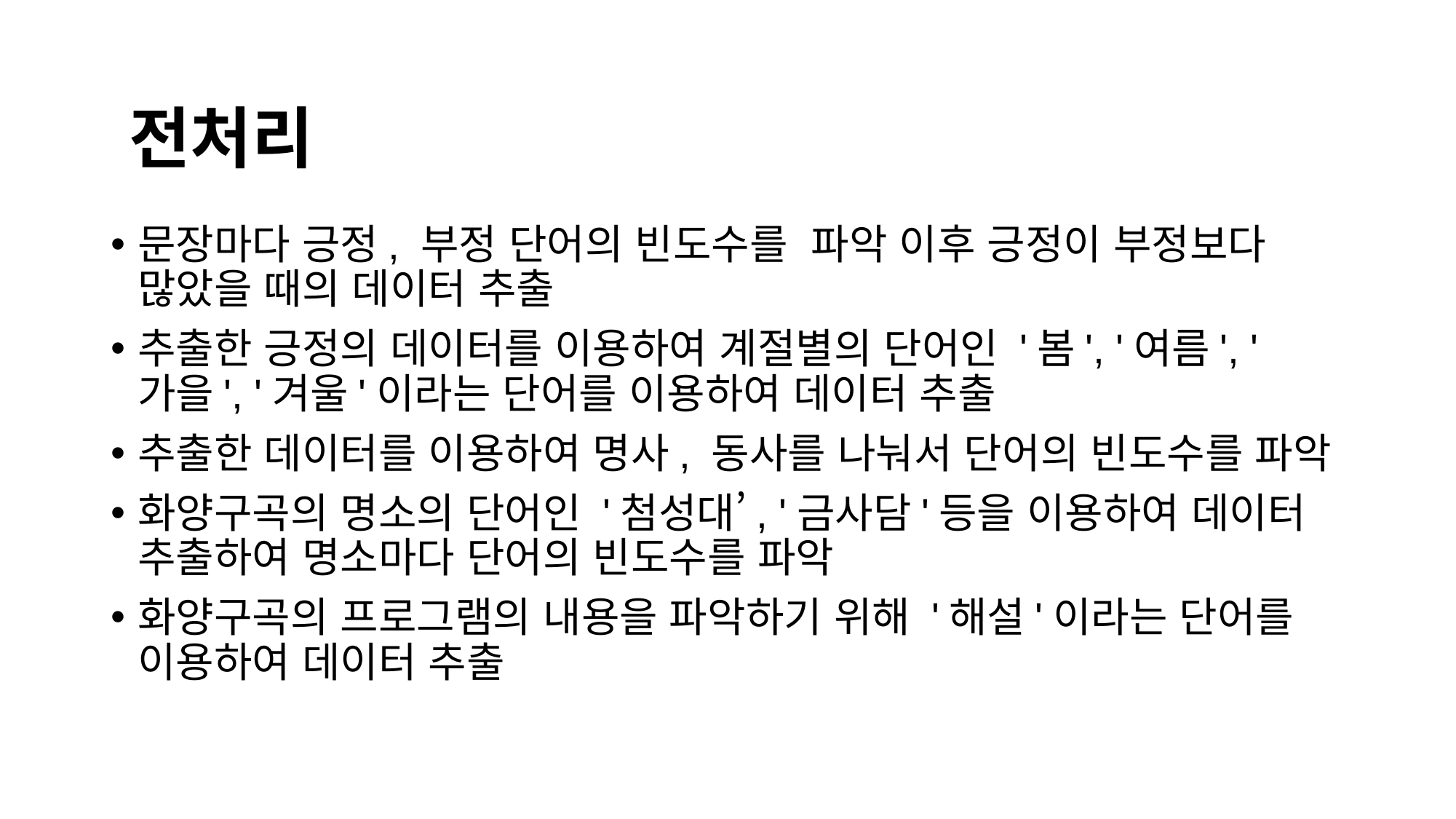

전처리
문장마다 긍정, 부정 단어의 빈도수를  파악 이후 긍정이 부정보다 많았을 때의 데이터 추출
추출한 긍정의 데이터를 이용하여 계절별의 단어인 '봄', '여름', '가을', '겨울'이라는 단어를 이용하여 데이터 추출
추출한 데이터를 이용하여 명사, 동사를 나눠서 단어의 빈도수를 파악
화양구곡의 명소의 단어인 '첨성대’, '금사담'등을 이용하여 데이터 추출하여 명소마다 단어의 빈도수를 파악
화양구곡의 프로그램의 내용을 파악하기 위해 '해설'이라는 단어를 이용하여 데이터 추출